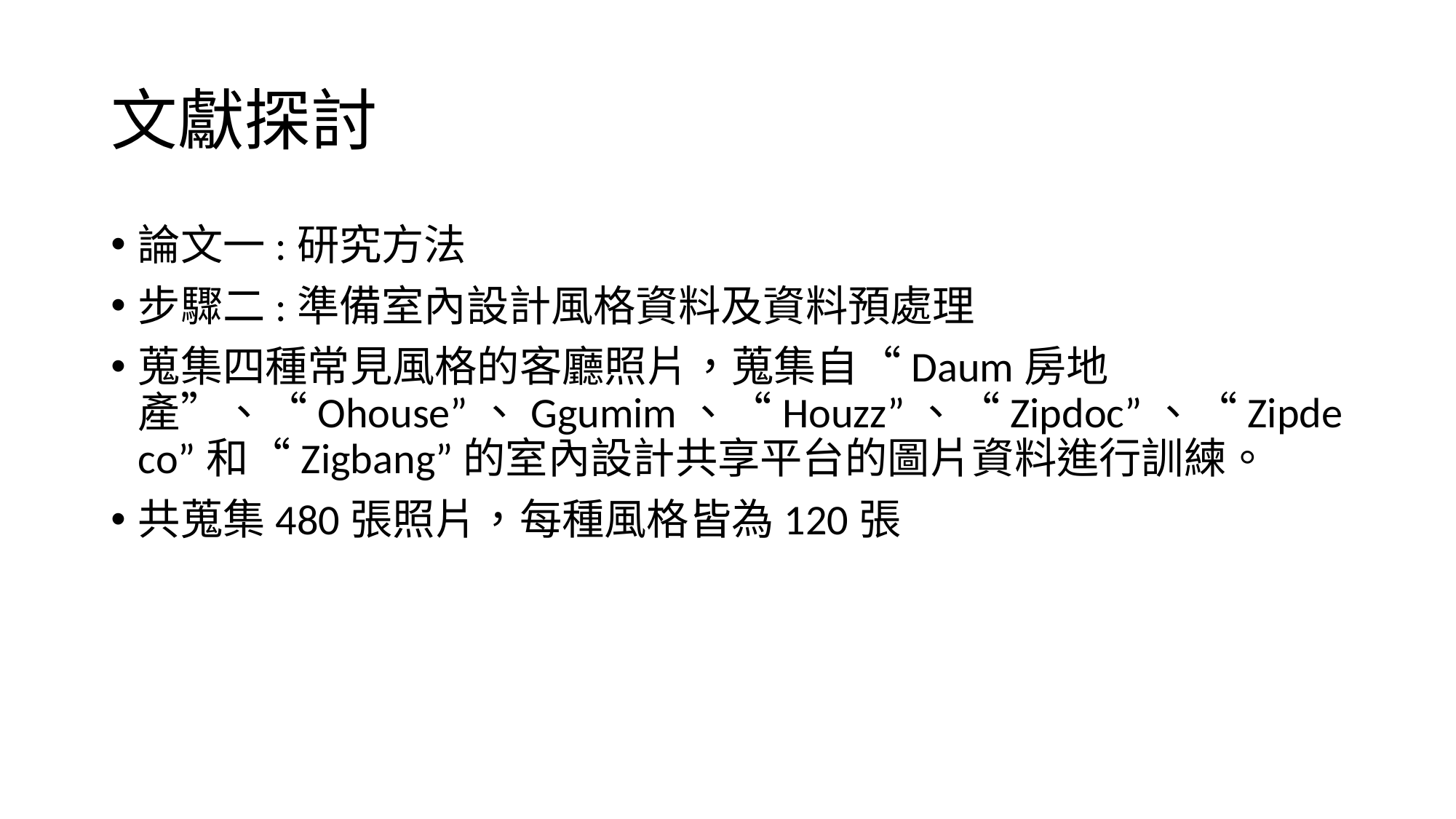

# 文獻探討
論文一:研究方法
步驟二:準備室內設計風格資料及資料預處理
蒐集四種常見風格的客廳照片，蒐集自“Daum房地產”、“Ohouse”、Ggumim、“Houzz”、“Zipdoc”、“Zipdeco”和“Zigbang”的室內設計共享平台的圖片資料進行訓練。
共蒐集480張照片，每種風格皆為120張